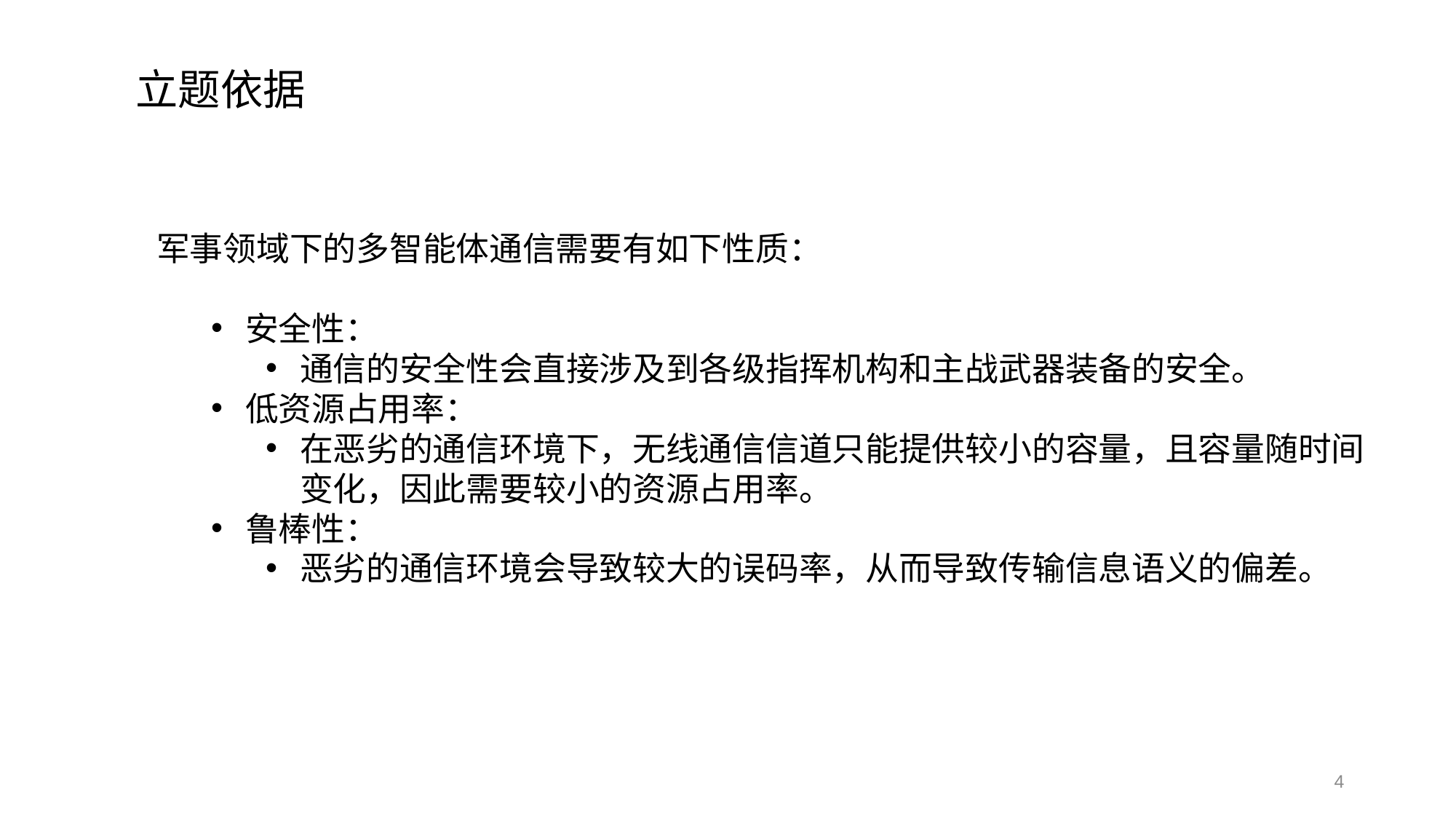

立题依据
军事领域下的多智能体通信需要有如下性质：

安全性：
通信的安全性会直接涉及到各级指挥机构和主战武器装备的安全。
低资源占用率：
在恶劣的通信环境下，无线通信信道只能提供较小的容量，且容量随时间变化，因此需要较小的资源占用率。
鲁棒性：
恶劣的通信环境会导致较大的误码率，从而导致传输信息语义的偏差。

4